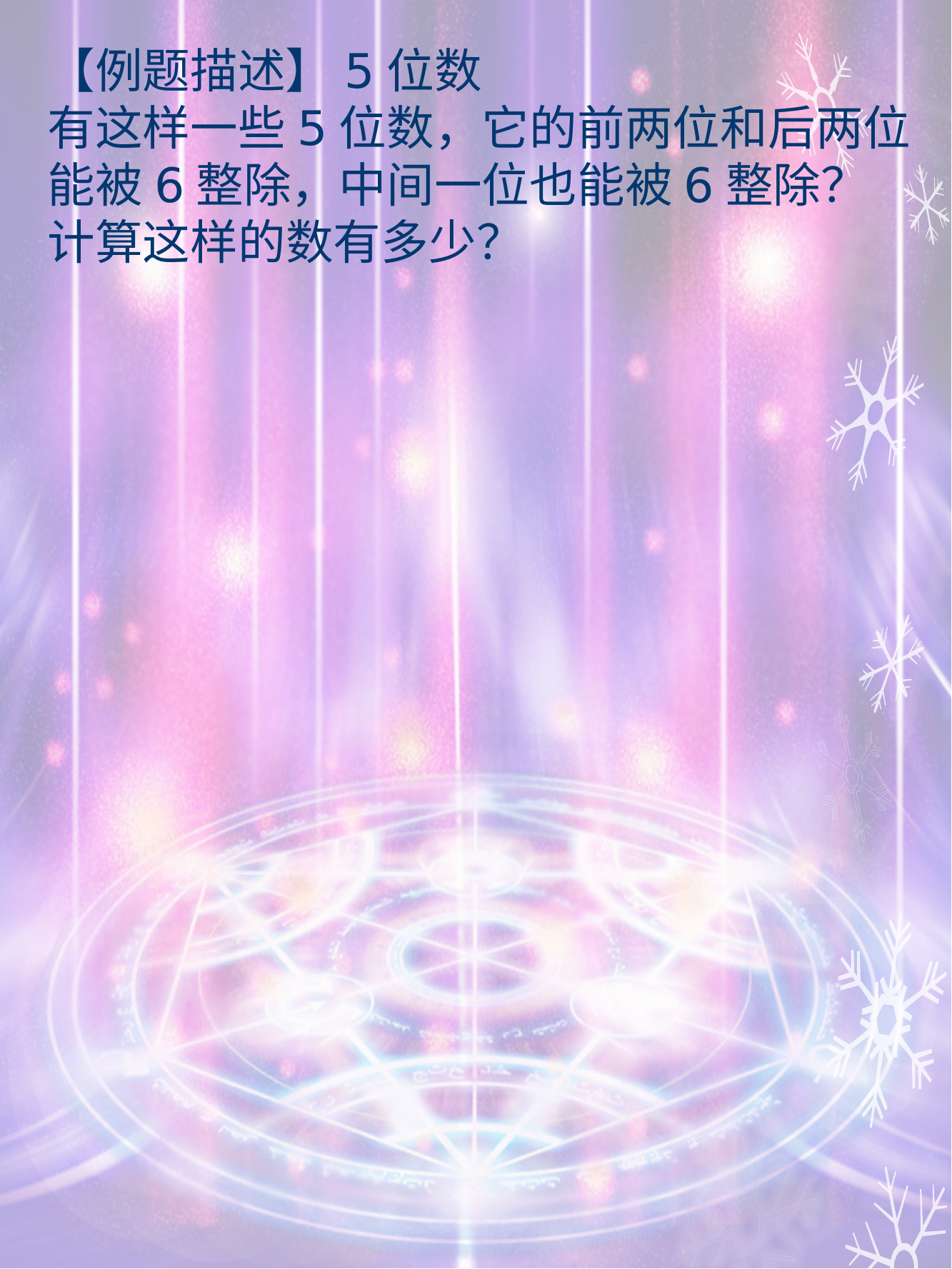

【例题描述】5位数
有这样一些5位数，它的前两位和后两位能被6整除，中间一位也能被6整除？计算这样的数有多少？